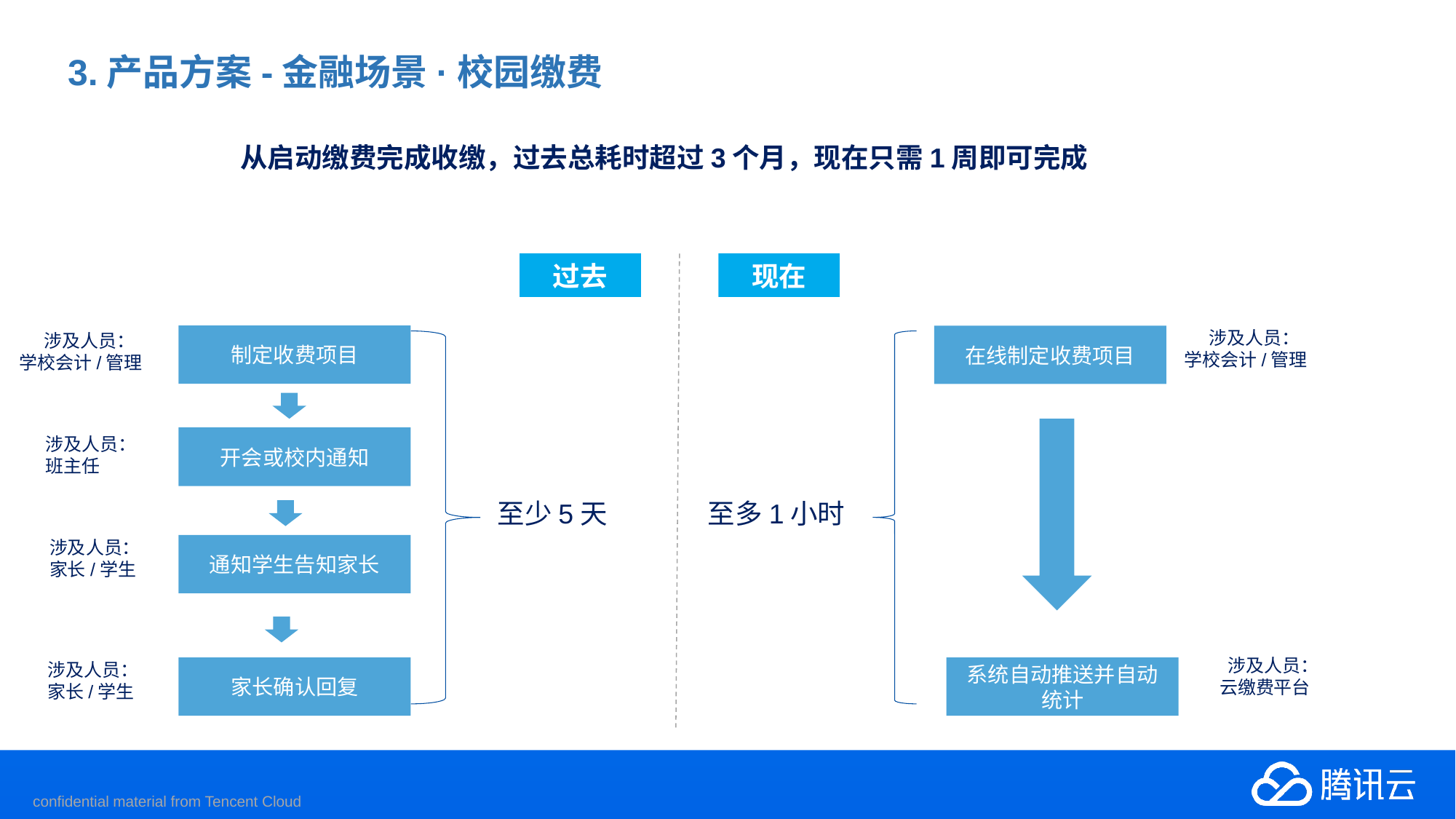

# 3.产品方案-金融场景·校园缴费
从启动缴费完成收缴，过去总耗时超过3个月，现在只需1周即可完成
过去
现在
     涉及人员：
学校会计/管理
     涉及人员：
学校会计/管理
制定收费项目
在线制定收费项目

涉及人员：
班主任
开会或校内通知
至少5天
至多1小时

涉及人员：
家长/学生
通知学生告知家长

   涉及人员：
 云缴费平台
涉及人员：
家长/学生
家长确认回复
系统自动推送并自动统计